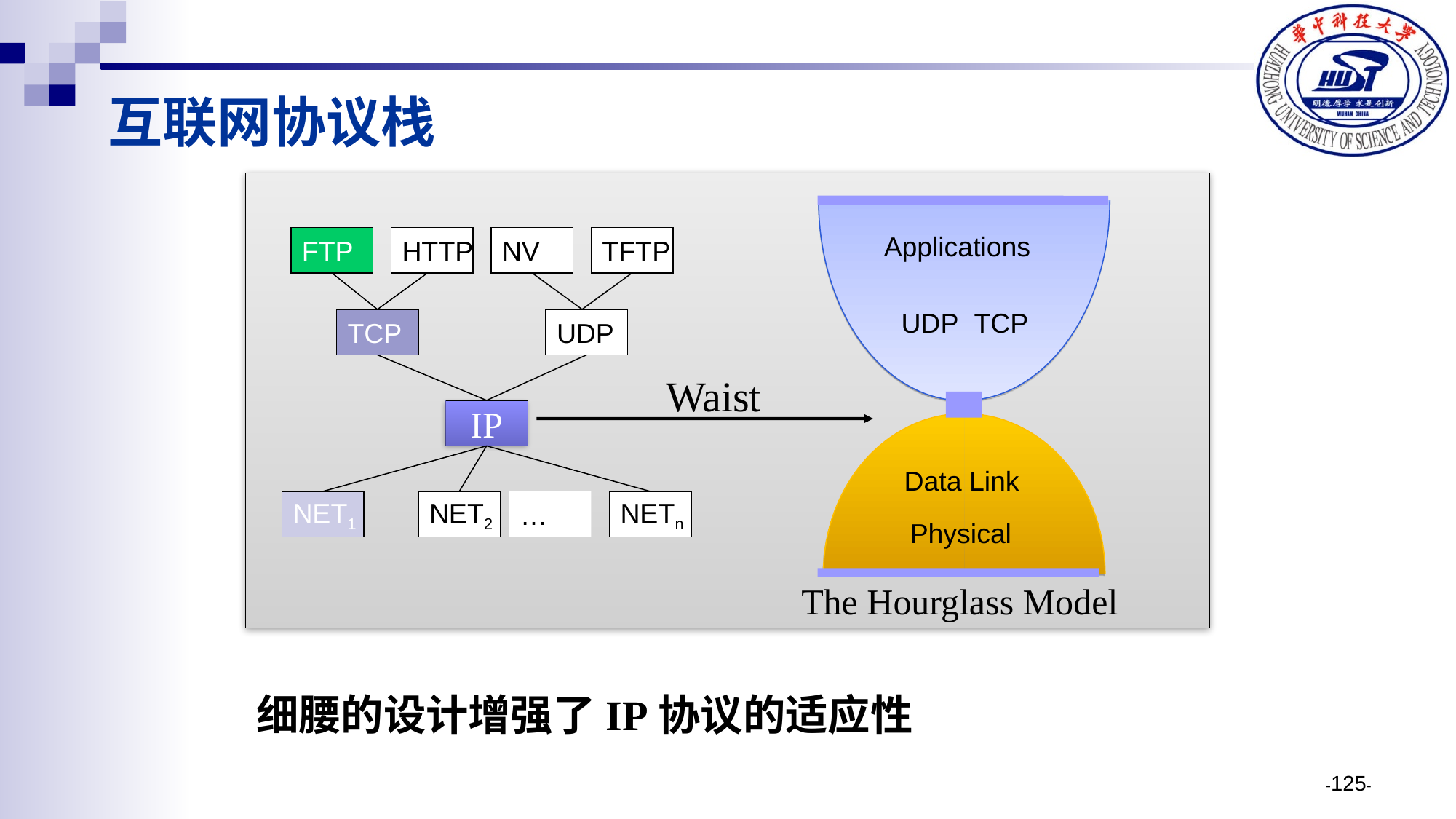

# 互联网协议栈

Applications
FTP
HTTP
NV
TFTP
UDP
TCP
TCP
UDP
Waist

IP

Data Link
NET1
NET2
…
NETn
Physical

The Hourglass Model
细腰的设计增强了IP协议的适应性
-125-